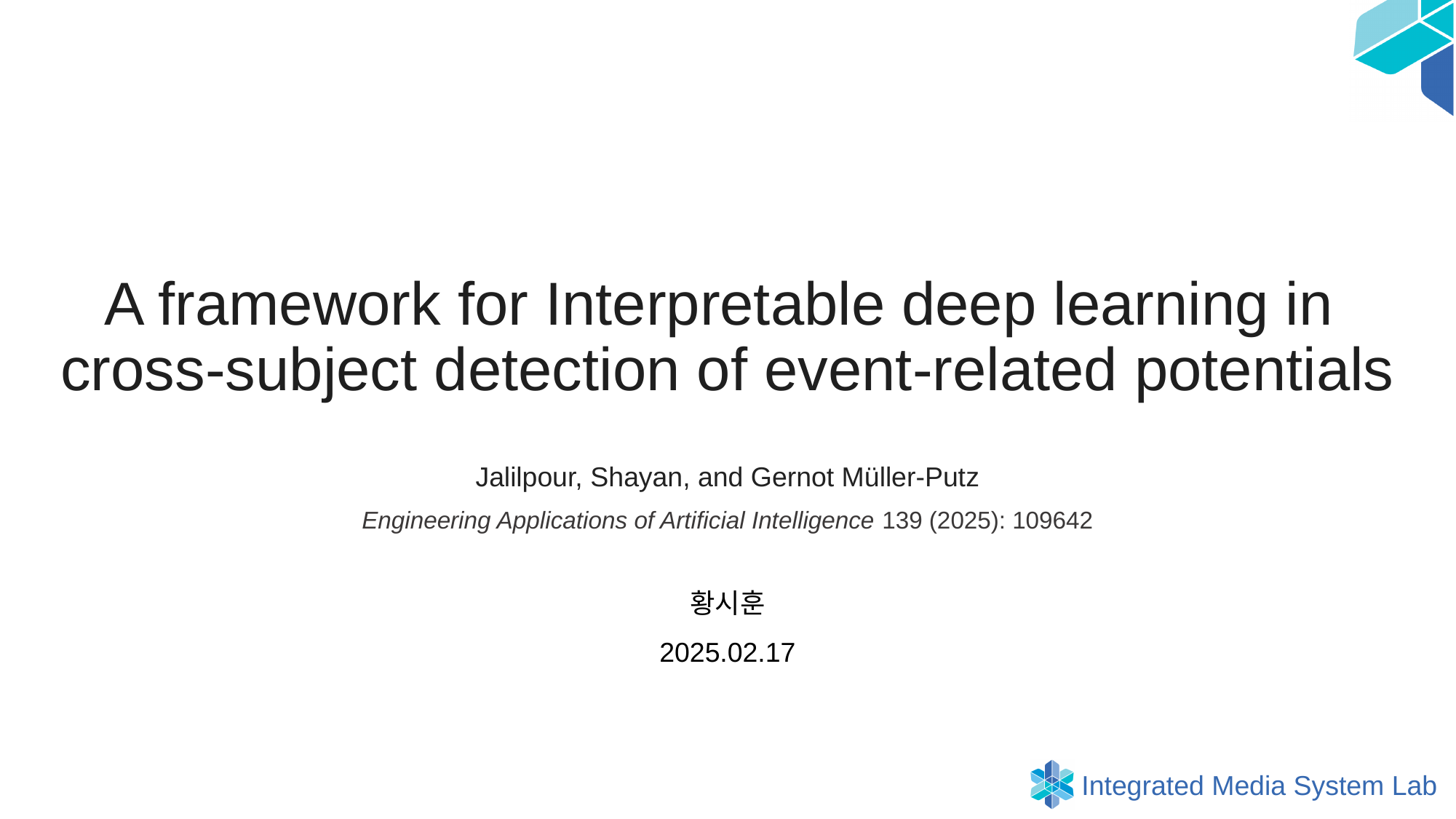

A framework for Interpretable deep learning in
cross-subject detection of event-related potentials
Jalilpour, Shayan, and Gernot Müller-Putz
Engineering Applications of Artificial Intelligence 139 (2025): 109642
황시훈
2025.02.17